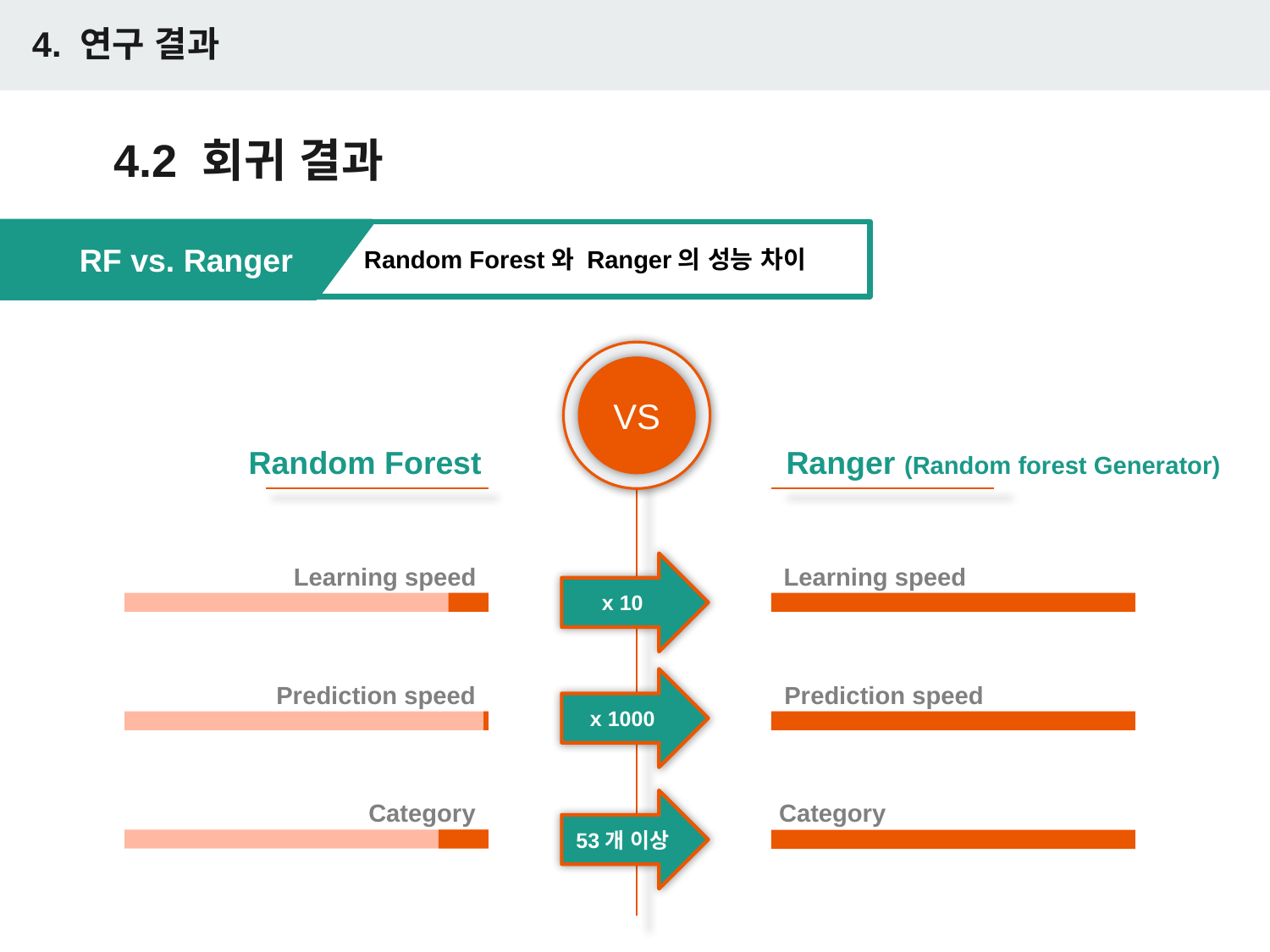

4. 연구 결과
# 4.2 회귀 결과
RF vs. Ranger
Random Forest와 Ranger의 성능 차이

VS
Random Forest
Ranger (Random forest Generator)
Learning speed
Learning speed
x 10

Prediction speed
Prediction speed
x 1000

Category
Category
53개 이상